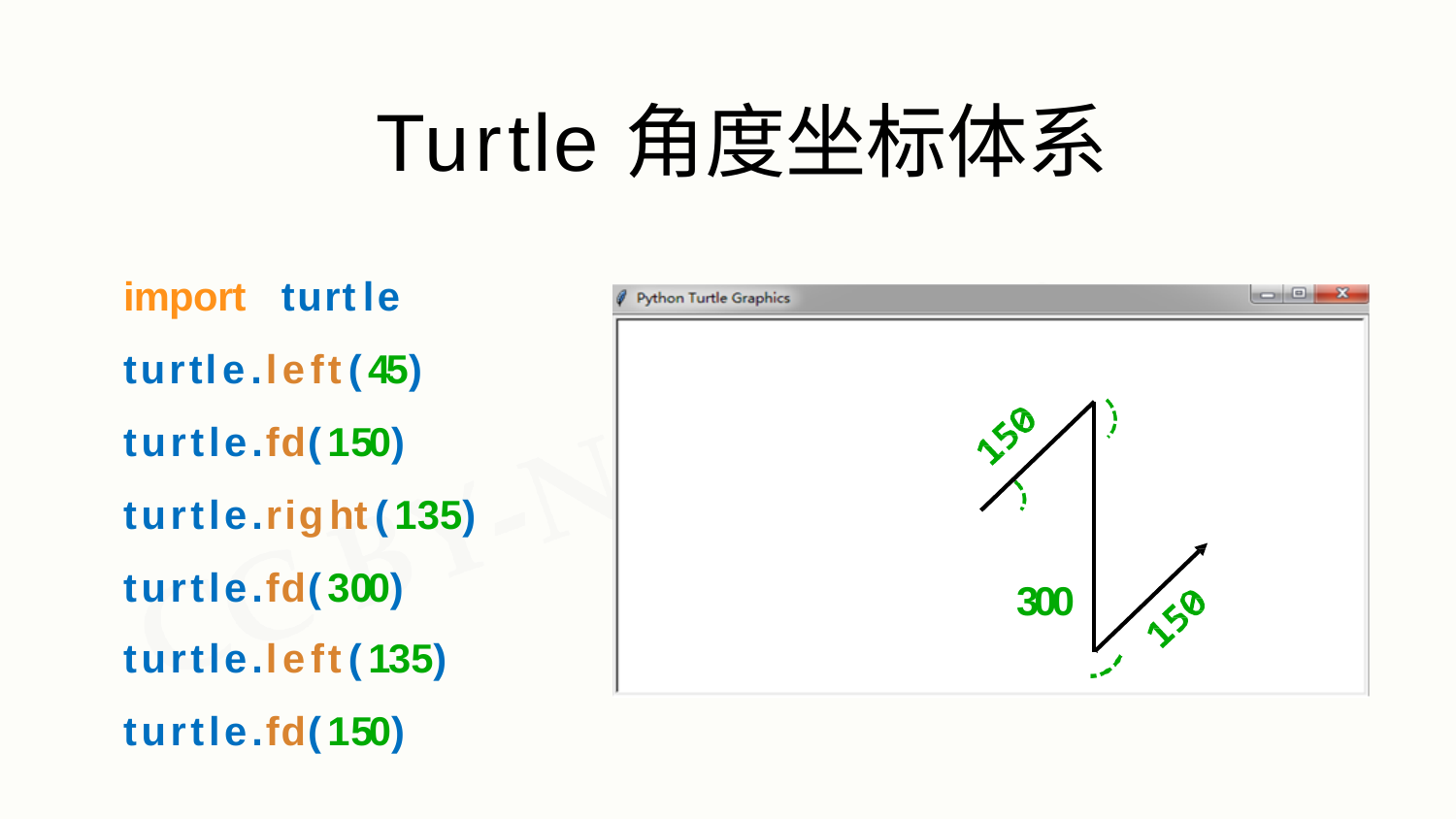

# Turtle角度坐标体系
import	turtle turtle.left(45) turtle.fd(150) turtle.right(135) turtle.fd(300)

300

turtle.left(135) turtle.fd(150)